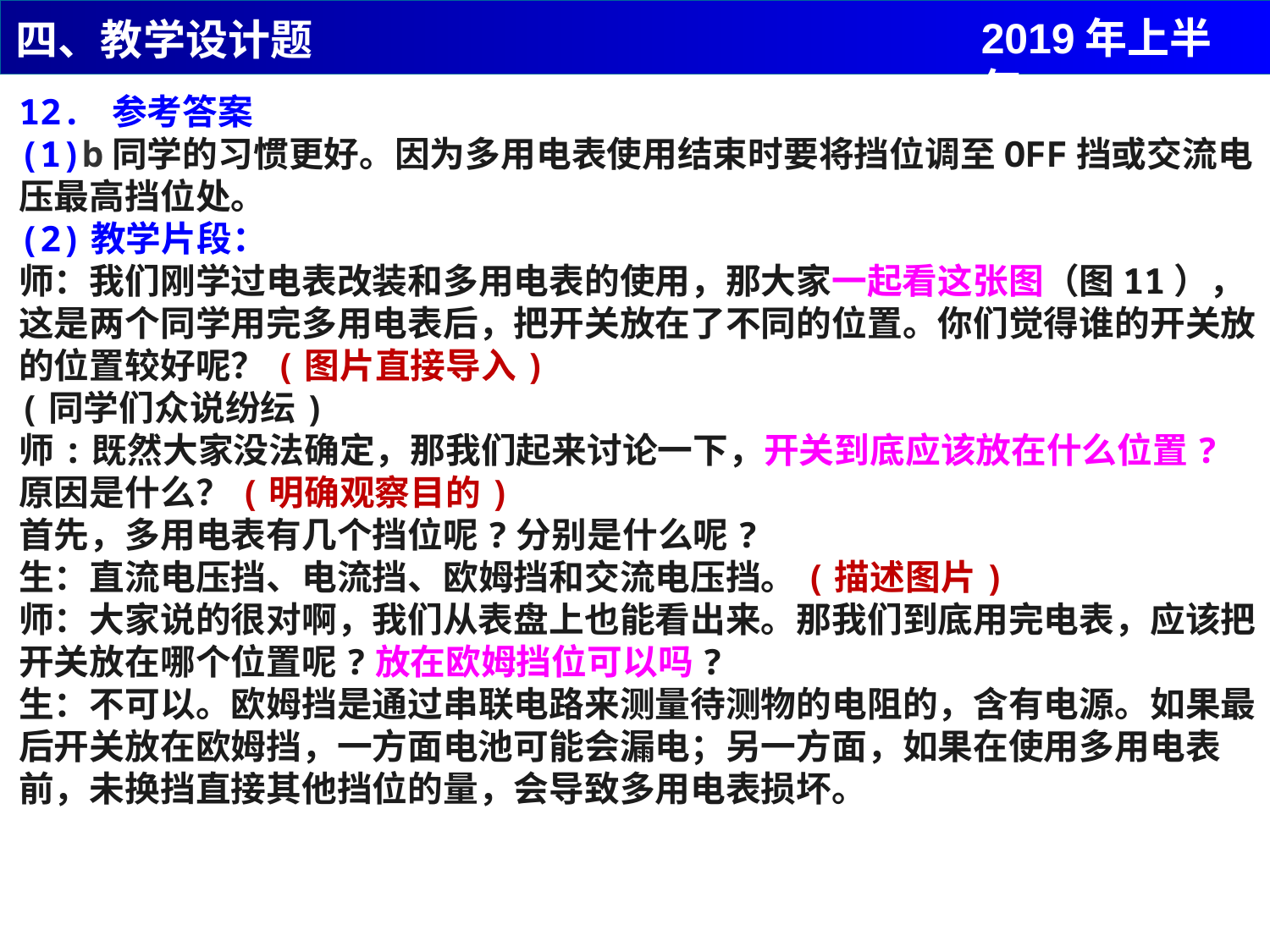

2019年上半年
四、教学设计题
12. 参考答案
(1)b同学的习惯更好。因为多用电表使用结束时要将挡位调至OFF挡或交流电压最高挡位处。
(2)教学片段：
师：我们刚学过电表改装和多用电表的使用，那大家一起看这张图（图11），这是两个同学用完多用电表后，把开关放在了不同的位置。你们觉得谁的开关放的位置较好呢？(图片直接导入)
(同学们众说纷纭)
师:既然大家没法确定，那我们起来讨论一下，开关到底应该放在什么位置?原因是什么？(明确观察目的)
首先，多用电表有几个挡位呢?分别是什么呢?
生：直流电压挡、电流挡、欧姆挡和交流电压挡。(描述图片)
师：大家说的很对啊，我们从表盘上也能看出来。那我们到底用完电表，应该把开关放在哪个位置呢?放在欧姆挡位可以吗?
生：不可以。欧姆挡是通过串联电路来测量待测物的电阻的，含有电源。如果最后开关放在欧姆挡，一方面电池可能会漏电；另一方面，如果在使用多用电表前，未换挡直接其他挡位的量，会导致多用电表损坏。